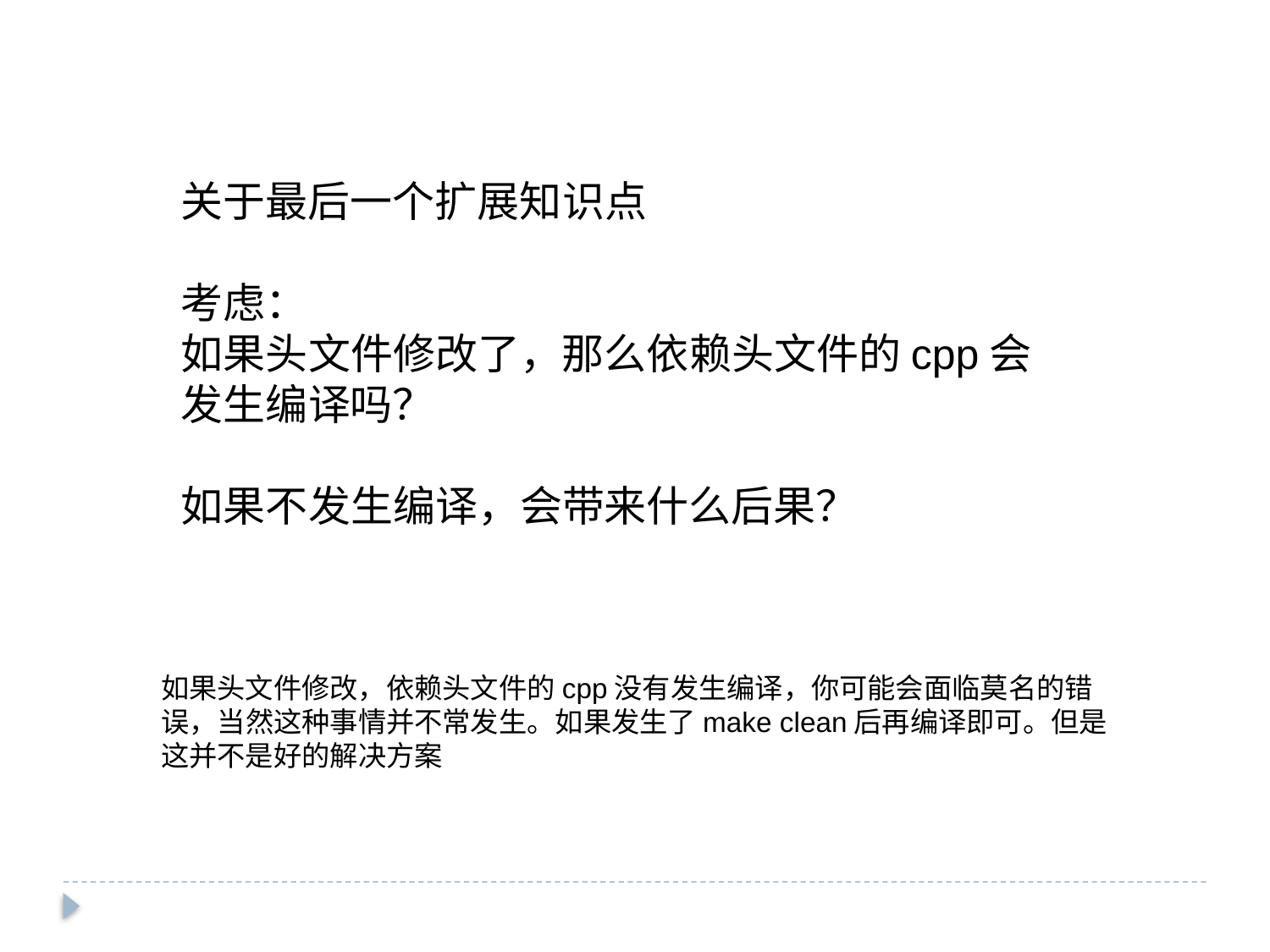

关于最后一个扩展知识点

考虑：
如果头文件修改了，那么依赖头文件的cpp会发生编译吗？

如果不发生编译，会带来什么后果？
如果头文件修改，依赖头文件的cpp没有发生编译，你可能会面临莫名的错误，当然这种事情并不常发生。如果发生了make clean后再编译即可。但是这并不是好的解决方案